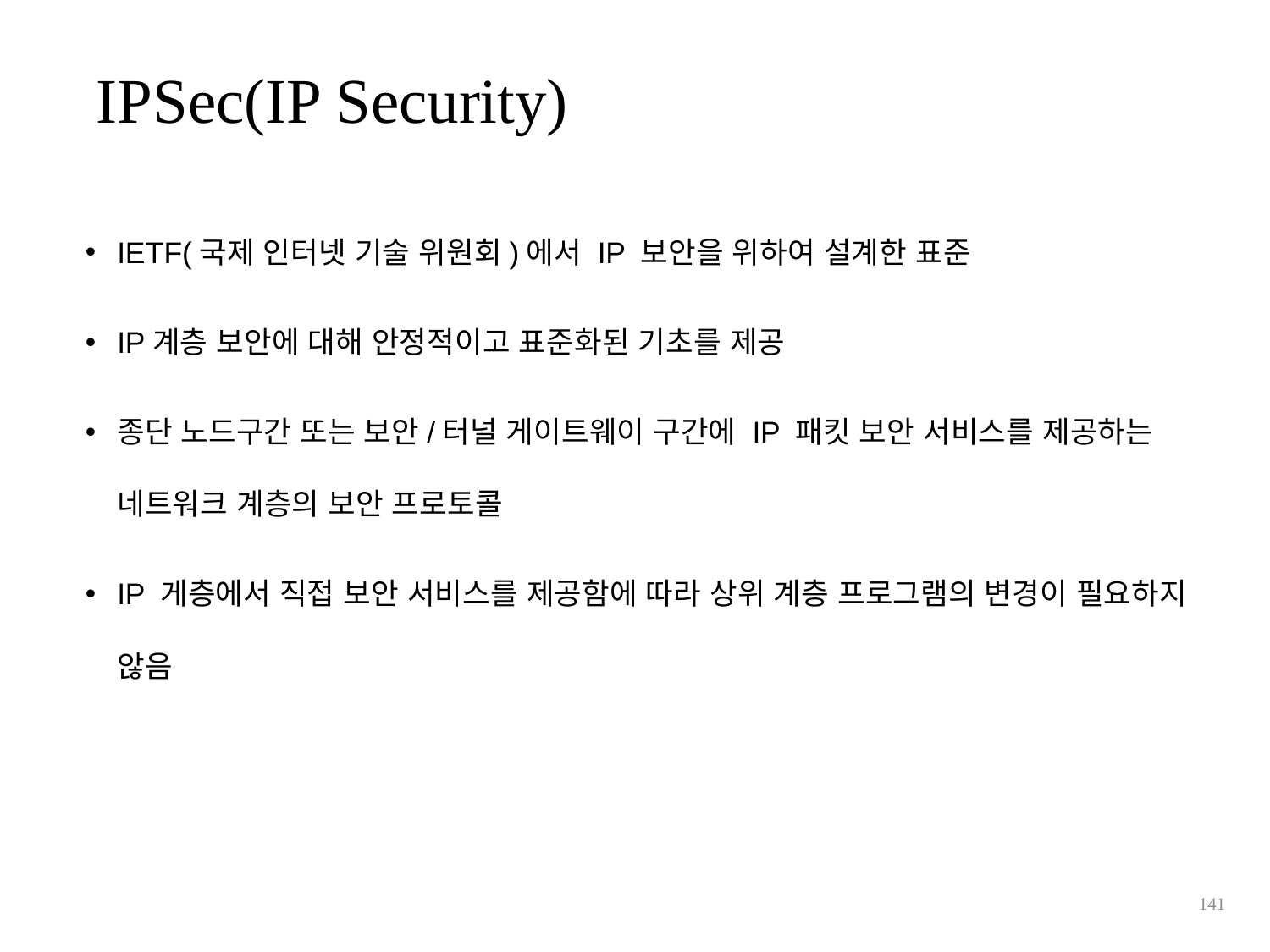

IPSec(IP Security)
IETF(국제 인터넷 기술 위원회)에서 IP 보안을 위하여 설계한 표준
IP계층 보안에 대해 안정적이고 표준화된 기초를 제공
종단 노드구간 또는 보안/터널 게이트웨이 구간에 IP 패킷 보안 서비스를 제공하는 네트워크 계층의 보안 프로토콜
IP 게층에서 직접 보안 서비스를 제공함에 따라 상위 계층 프로그램의 변경이 필요하지 않음

141